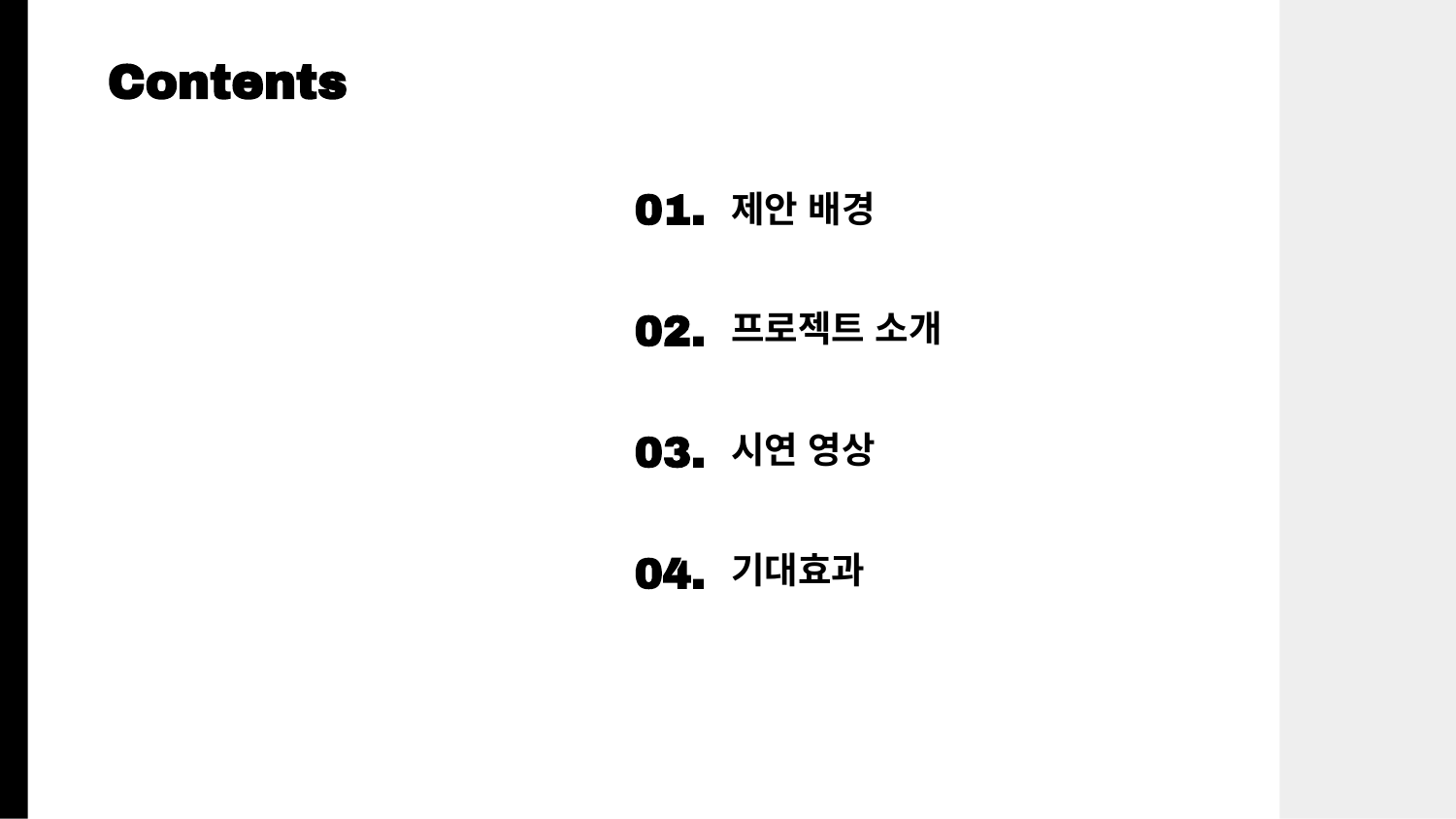

Contents
01.
제안 배경
02.
프로젝트 소개
03.
시연 영상
04.
기대효과